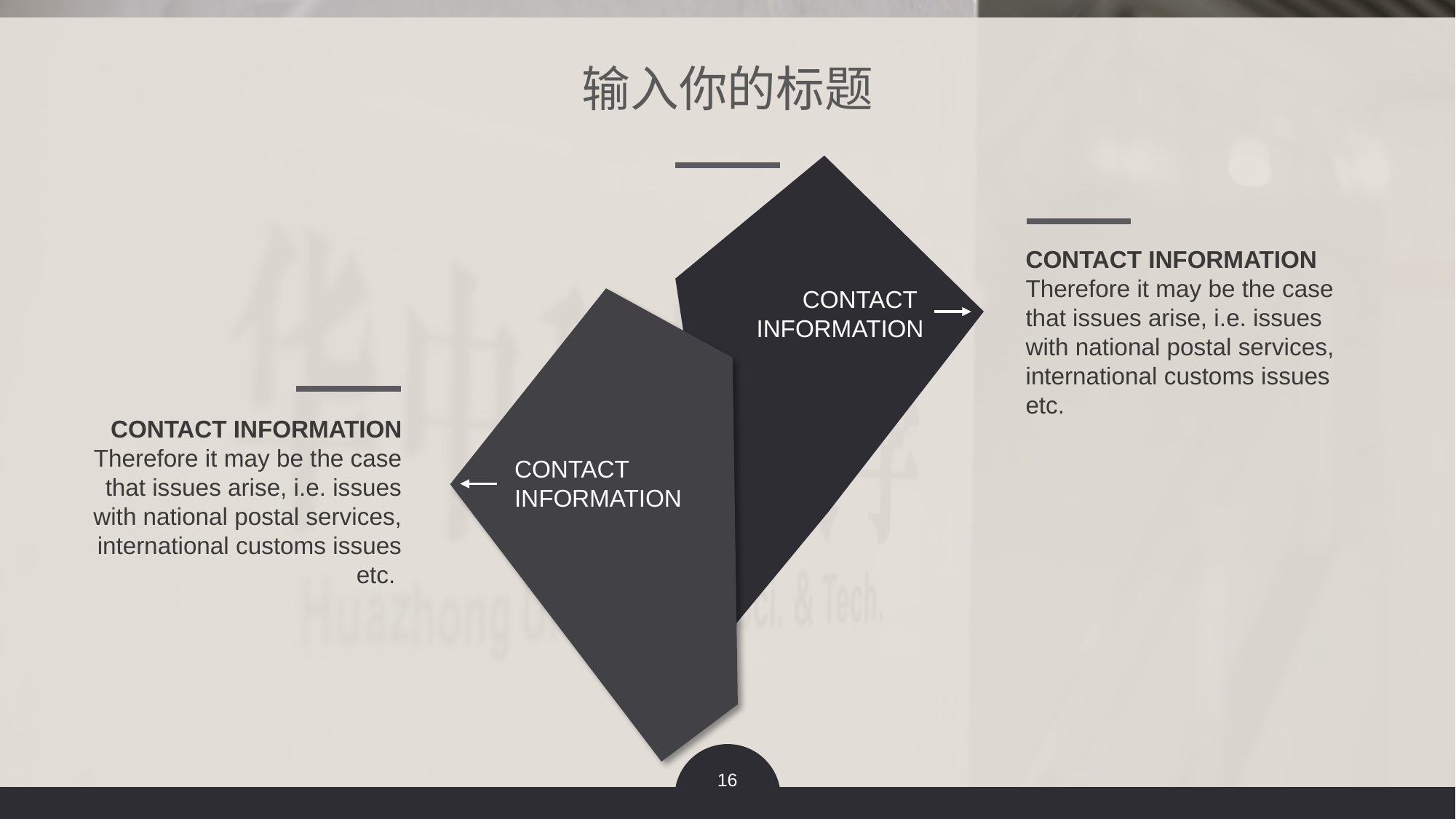

输入你的标题

CONTACT INFORMATION
Therefore it may be the case that issues arise, i.e. issues with national postal services, international customs issues etc.
CONTACT
INFORMATION

CONTACT INFORMATION
Therefore it may be the case that issues arise, i.e. issues with national postal services, international customs issues etc.
CONTACT
INFORMATION
16